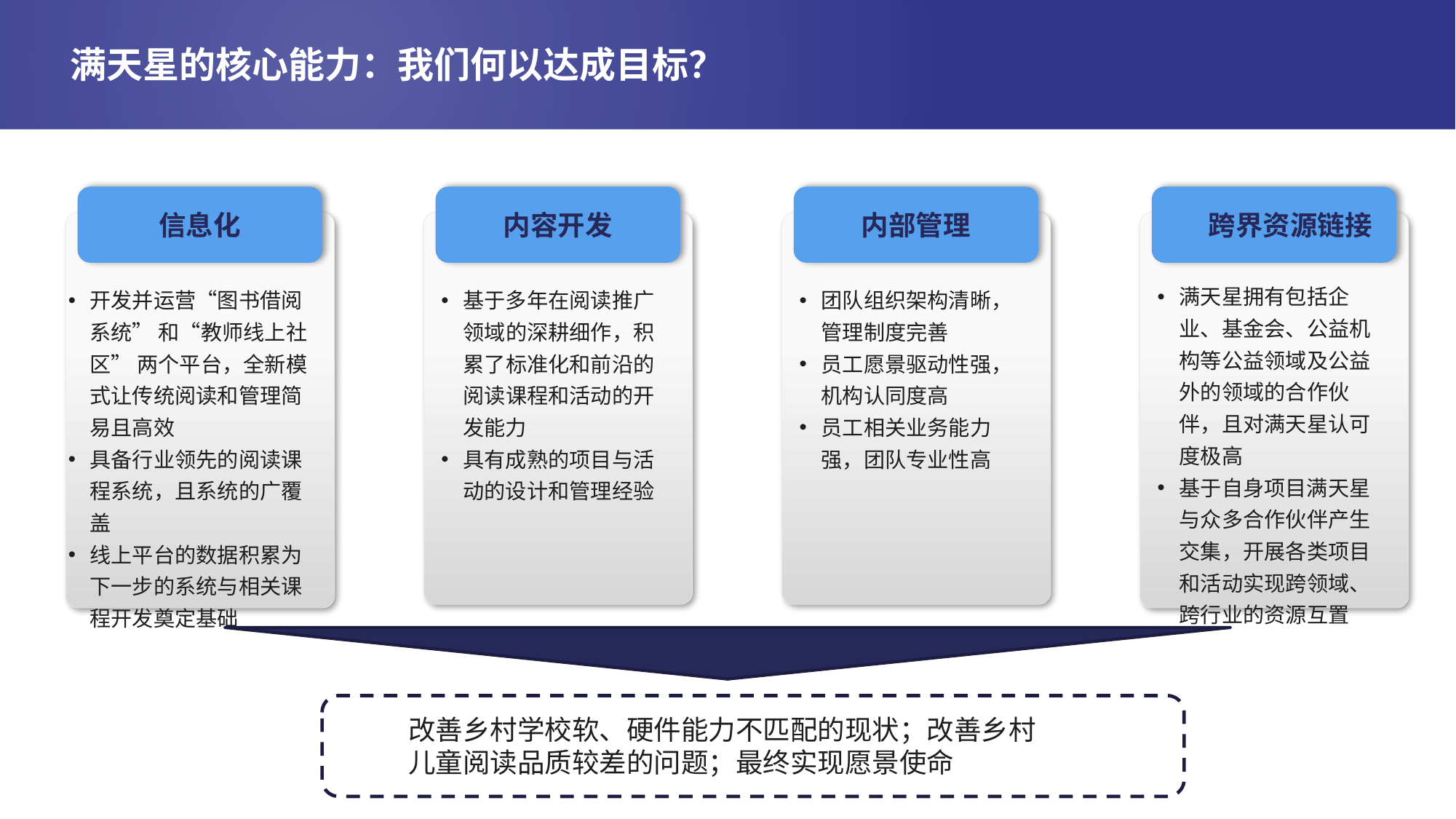

# 满天星的核心能力：我们何以达成目标？

信息化

开发并运营“图书借阅系统” 和“教师线上社区” 两个平台，全新模式让传统阅读和管理简易且高效
具备行业领先的阅读课程系统，且系统的广覆盖
线上平台的数据积累为下一步的系统与相关课程开发奠定基础

内容开发

基于多年在阅读推广领域的深耕细作，积累了标准化和前沿的阅读课程和活动的开发能力
具有成熟的项目与活动的设计和管理经验

内部管理

团队组织架构清晰，管理制度完善
员工愿景驱动性强，机构认同度高
员工相关业务能力强，团队专业性高

跨界资源链接

满天星拥有包括企业、基金会、公益机构等公益领域及公益外的领域的合作伙伴，且对满天星认可度极高
基于自身项目满天星与众多合作伙伴产生交集，开展各类项目和活动实现跨领域、跨行业的资源互置

改善乡村学校软、硬件能力不匹配的现状；改善乡村儿童阅读品质较差的问题；最终实现愿景使命